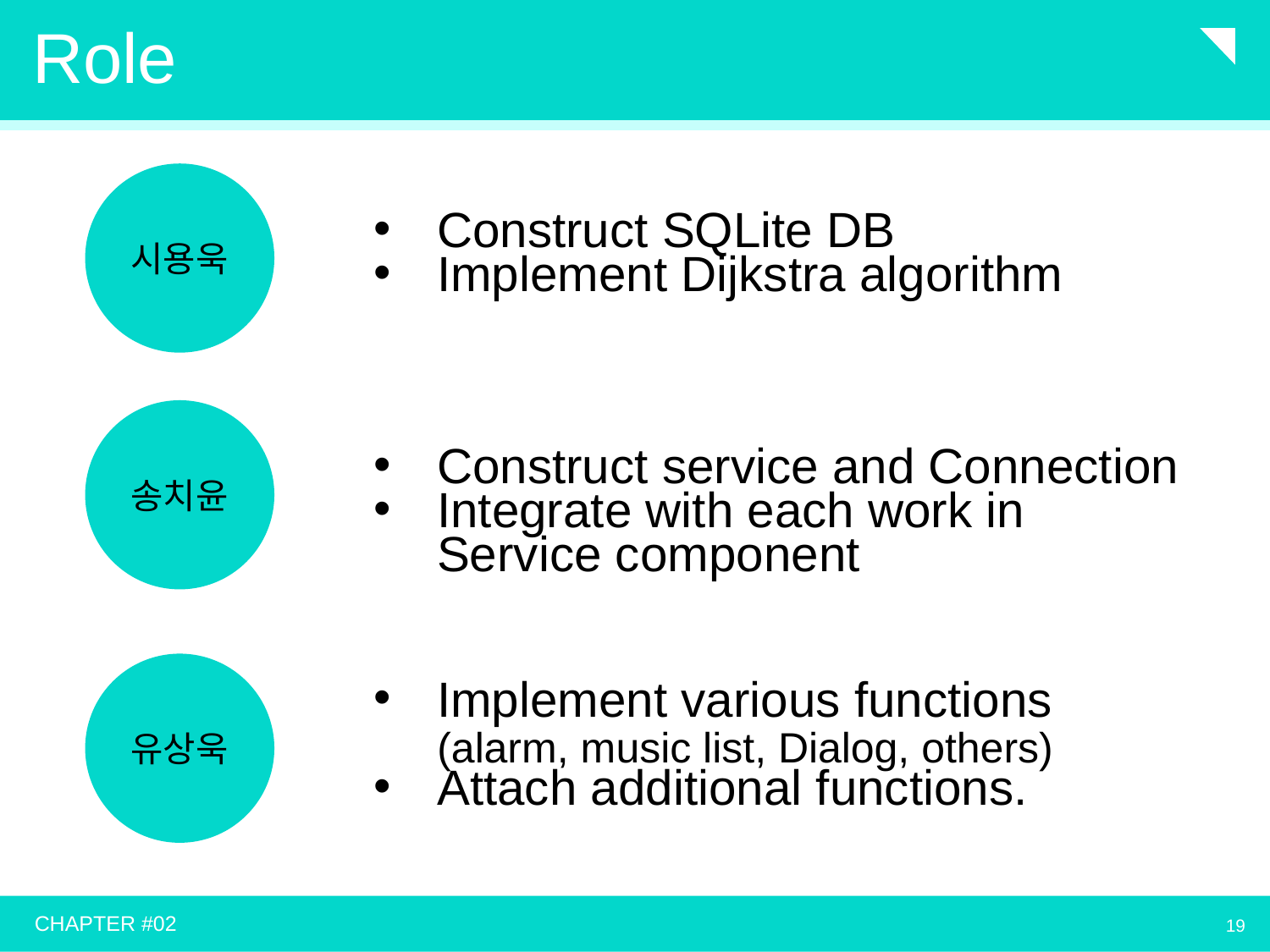

# Role
시용욱
Construct SQLite DB
Implement Dijkstra algorithm
송치윤
Construct service and Connection
Integrate with each work in Service component
유상욱
Implement various functions     (alarm, music list, Dialog, others)
Attach additional functions.
19
CHAPTER #02